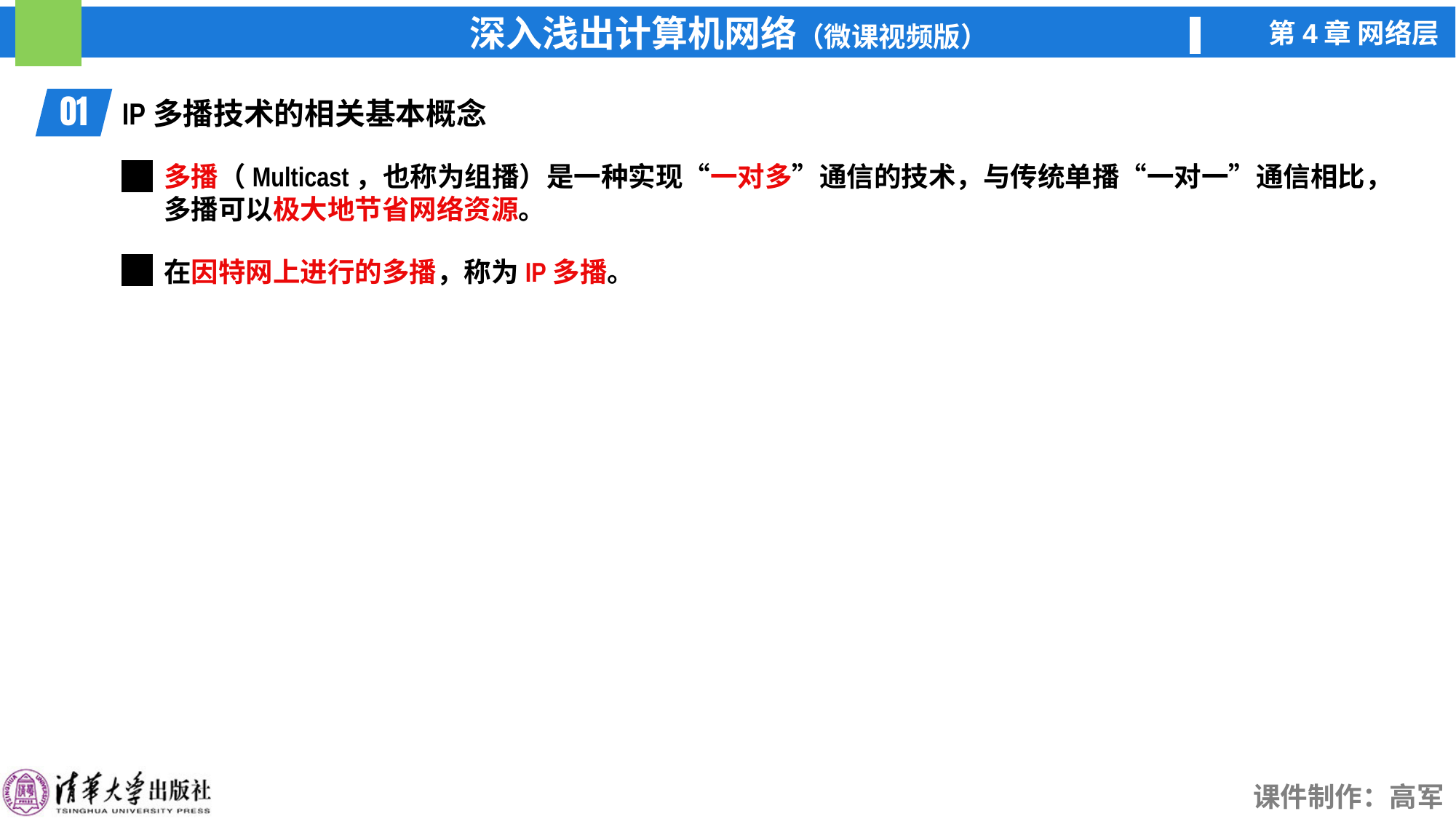

01
IP多播技术的相关基本概念
多播（Multicast，也称为组播）是一种实现“一对多”通信的技术，与传统单播“一对一”通信相比，多播可以极大地节省网络资源。

在因特网上进行的多播，称为IP多播。